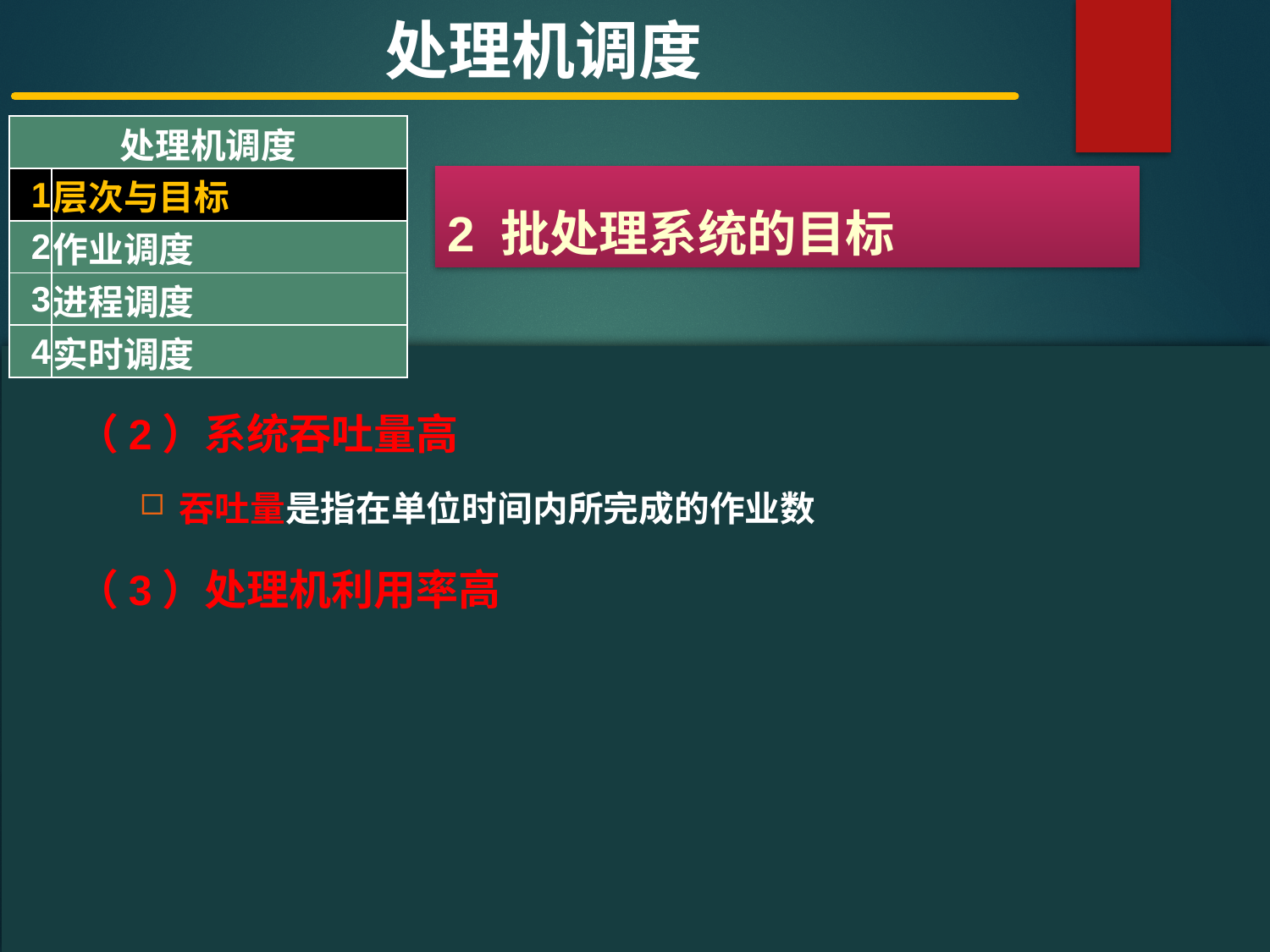

处理机调度
| 处理机调度 |  |
| --- | --- |
| 1 | 层次与目标 |
| 2 | 作业调度 |
| 3 | 进程调度 |
| 4 | 实时调度 |
2 批处理系统的目标
#
（2）系统吞吐量高
吞吐量是指在单位时间内所完成的作业数
（3）处理机利用率高